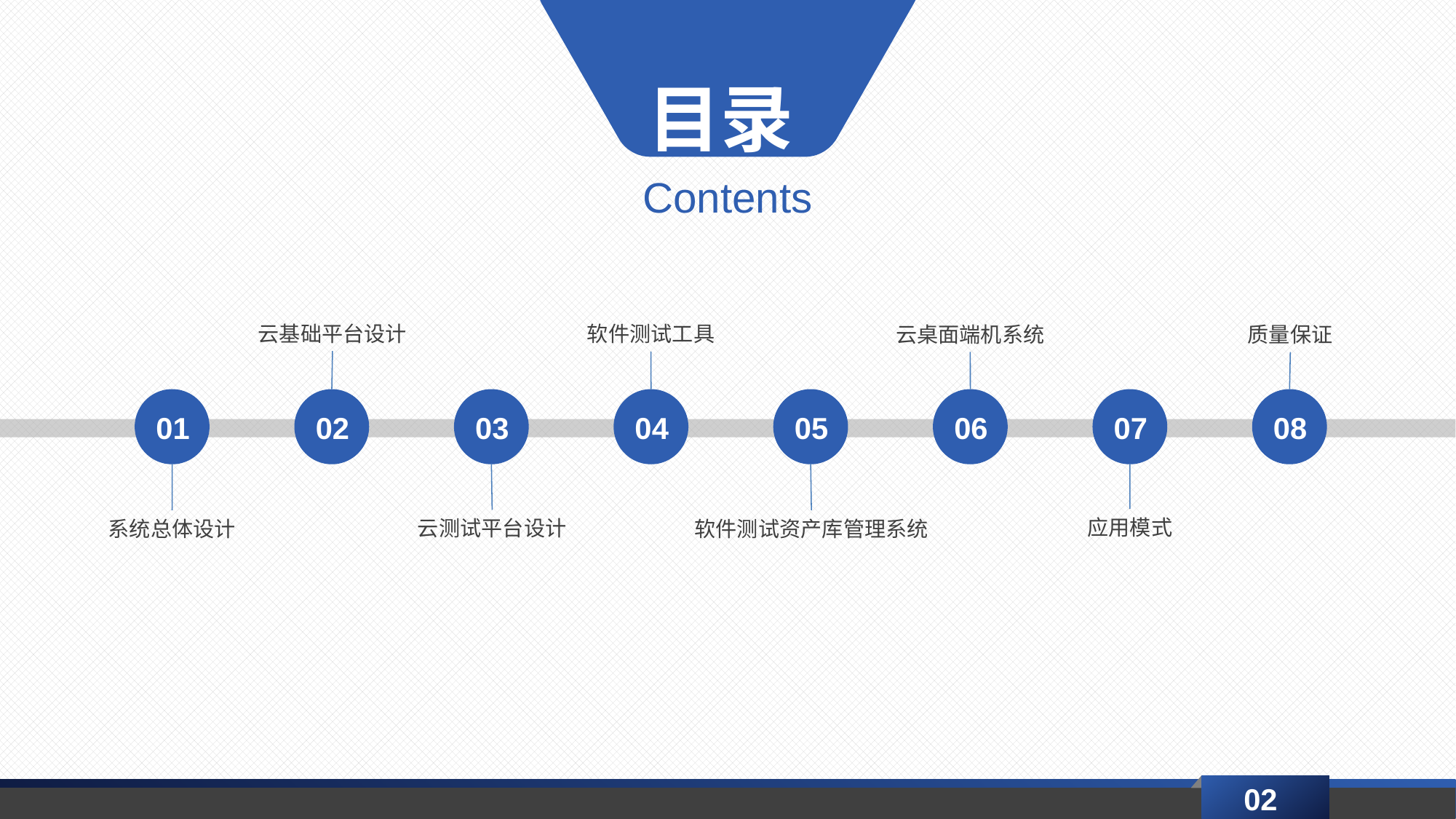

目录
Contents
云基础平台设计
软件测试工具
云桌面端机系统
质量保证

01

02

03

04

05

06

07

08
应用模式
云测试平台设计
系统总体设计
软件测试资产库管理系统

02